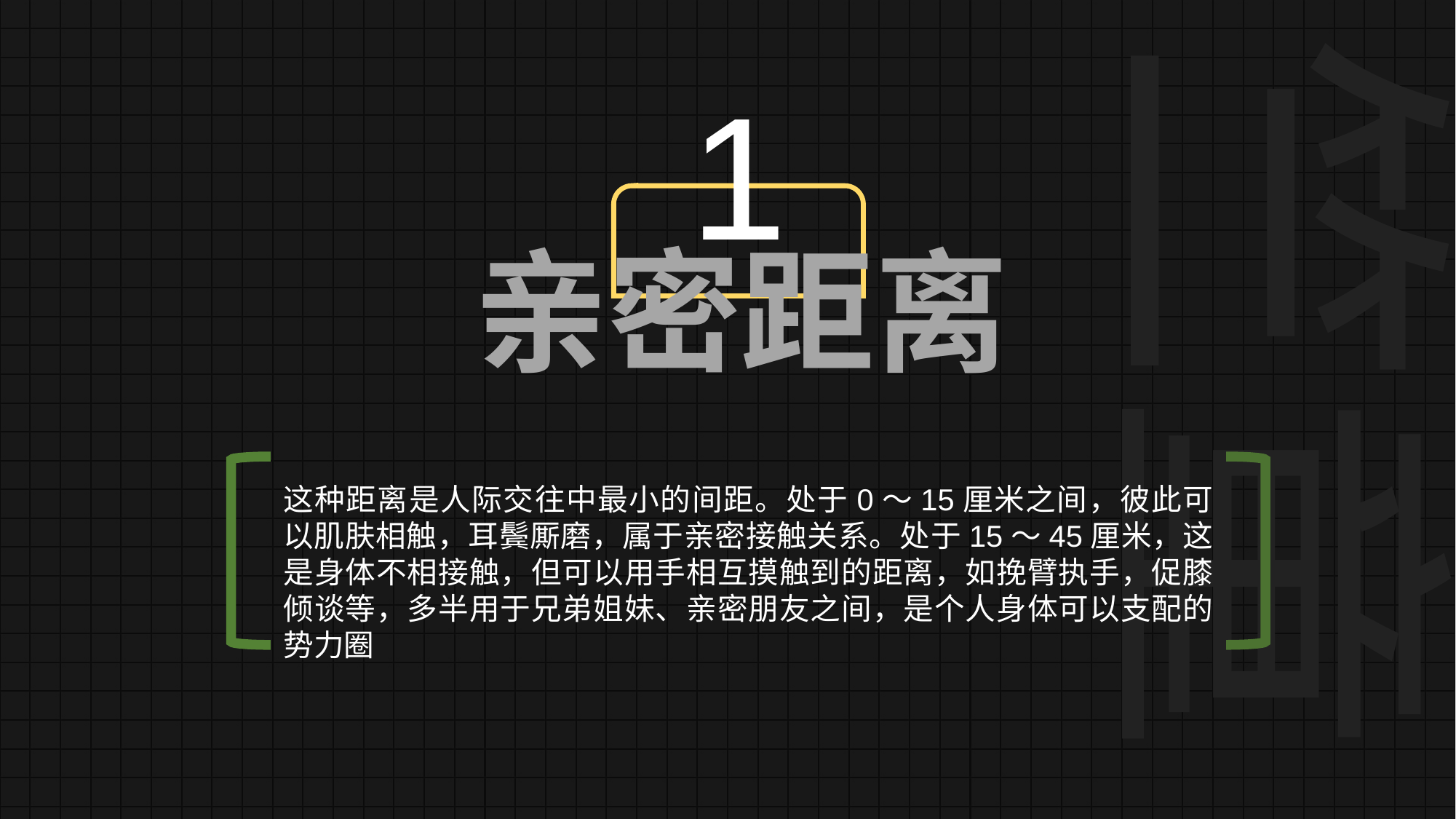

1

亲密距离

这种距离是人际交往中最小的间距。处于0～15厘米之间，彼此可以肌肤相触，耳鬓厮磨，属于亲密接触关系。处于15～45厘米，这是身体不相接触，但可以用手相互摸触到的距离，如挽臂执手，促膝倾谈等，多半用于兄弟姐妹、亲密朋友之间，是个人身体可以支配的势力圈